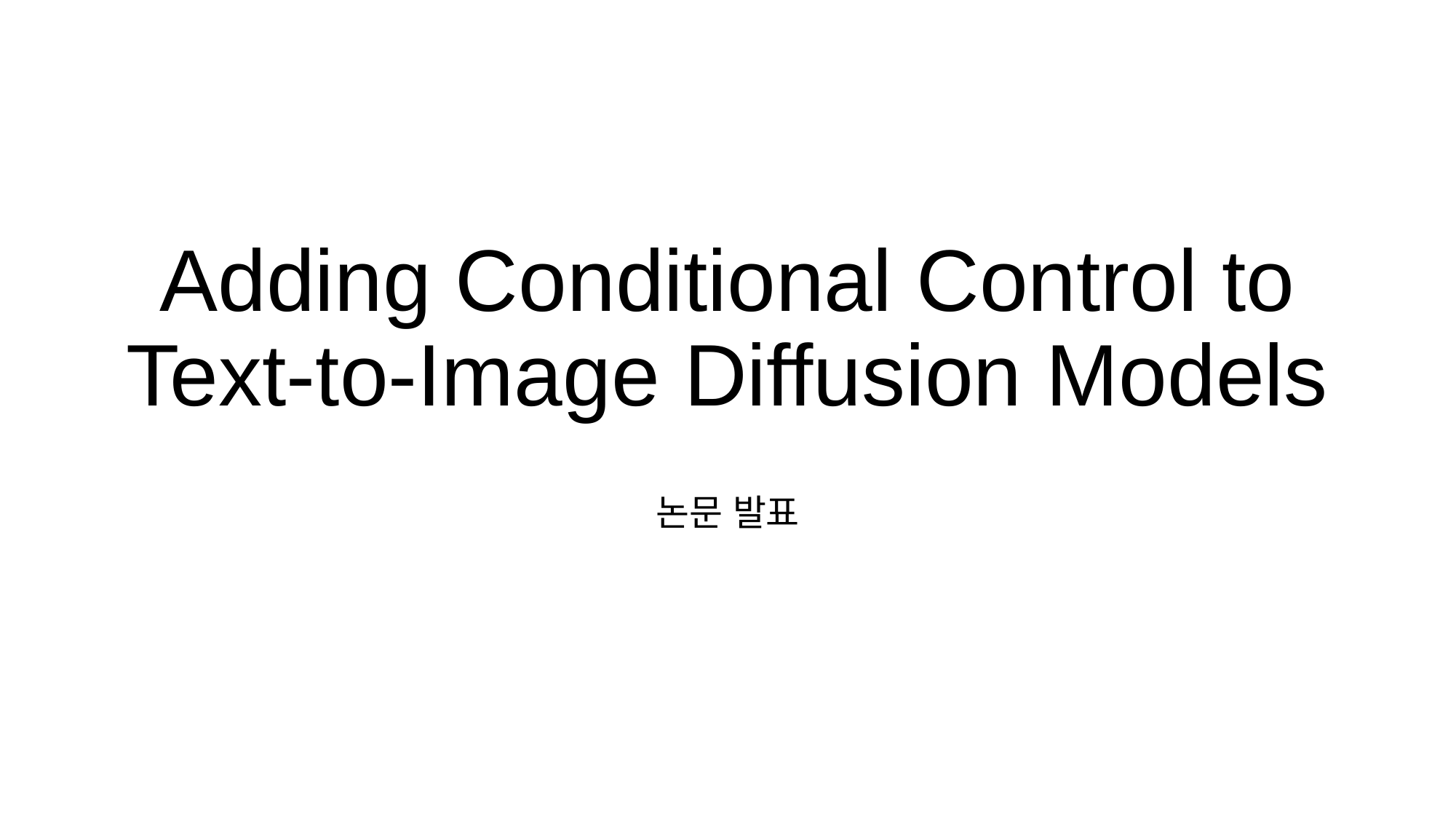

# Adding Conditional Control to Text-to-Image Diffusion Models

논문 발표